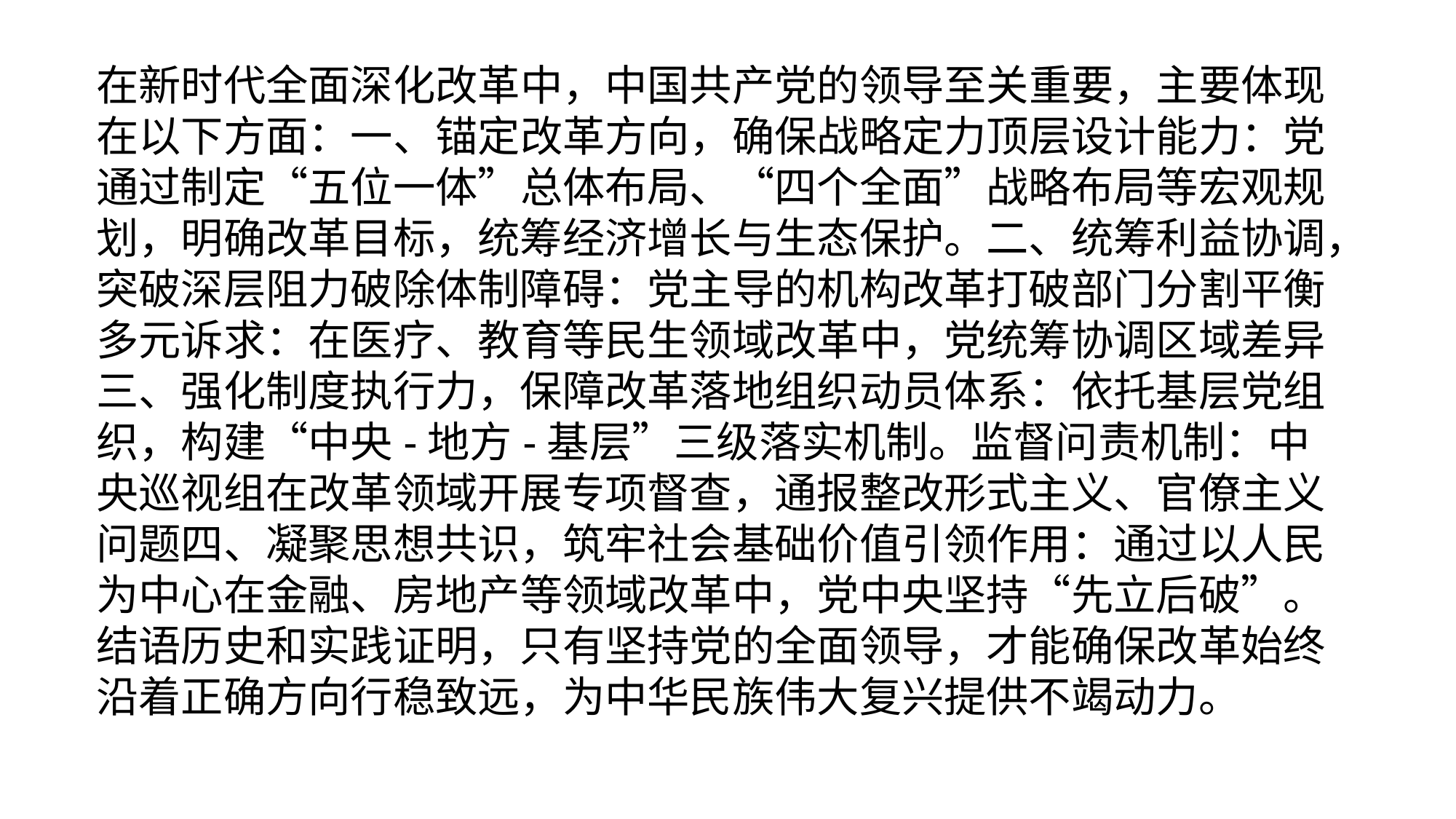

在新时代全面深化改革中，中国共产党的领导至关重要，主要体现在以下方面：一、锚定改革方向，确保战略定力顶层设计能力：党通过制定“五位一体”总体布局、“四个全面”战略布局等宏观规划，明确改革目标，统筹经济增长与生态保护。二、统筹利益协调，突破深层阻力破除体制障碍：党主导的机构改革打破部门分割平衡多元诉求：在医疗、教育等民生领域改革中，党统筹协调区域差异三、强化制度执行力，保障改革落地组织动员体系：依托基层党组织，构建“中央-地方-基层”三级落实机制。监督问责机制：中央巡视组在改革领域开展专项督查，通报整改形式主义、官僚主义问题四、凝聚思想共识，筑牢社会基础价值引领作用：通过以人民为中心在金融、房地产等领域改革中，党中央坚持“先立后破”。结语历史和实践证明，只有坚持党的全面领导，才能确保改革始终沿着正确方向行稳致远，为中华民族伟大复兴提供不竭动力。